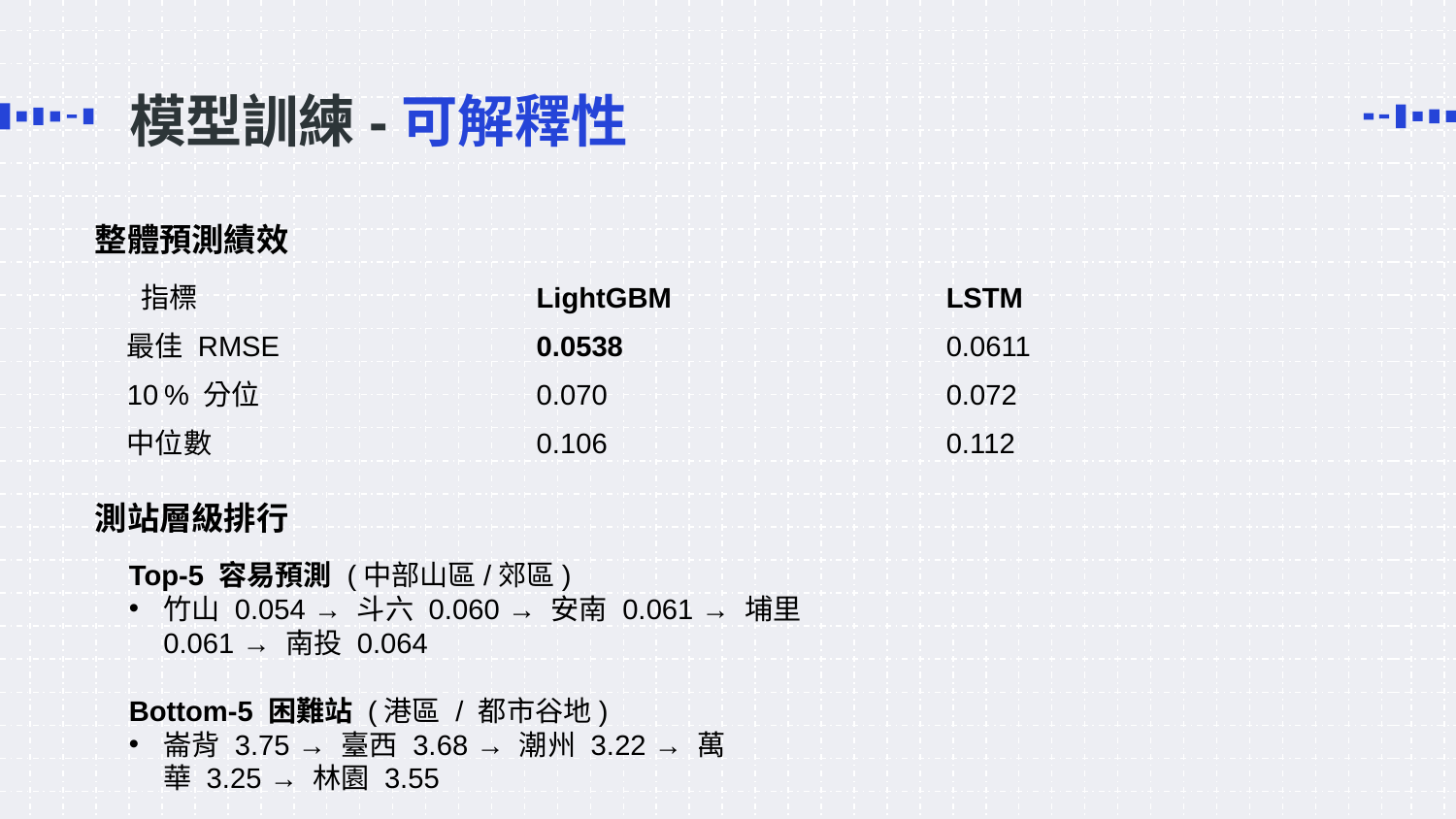

# 模型訓練-可解釋性
整體預測績效

| 指標 | LightGBM | LSTM |
| --- | --- | --- |
| 最佳 RMSE | 0.0538 | 0.0611 |
| 10 % 分位 | 0.070 | 0.072 |
| 中位數 | 0.106 | 0.112 |
測站層級排行
Top‑5 容易預測 (中部山區/郊區)
竹山 0.054 → 斗六 0.060 → 安南 0.061 → 埔里 0.061 → 南投 0.064

Bottom‑5 困難站 (港區 / 都市谷地)
崙背 3.75 → 臺西 3.68 → 潮州 3.22 → 萬華 3.25 → 林園 3.55